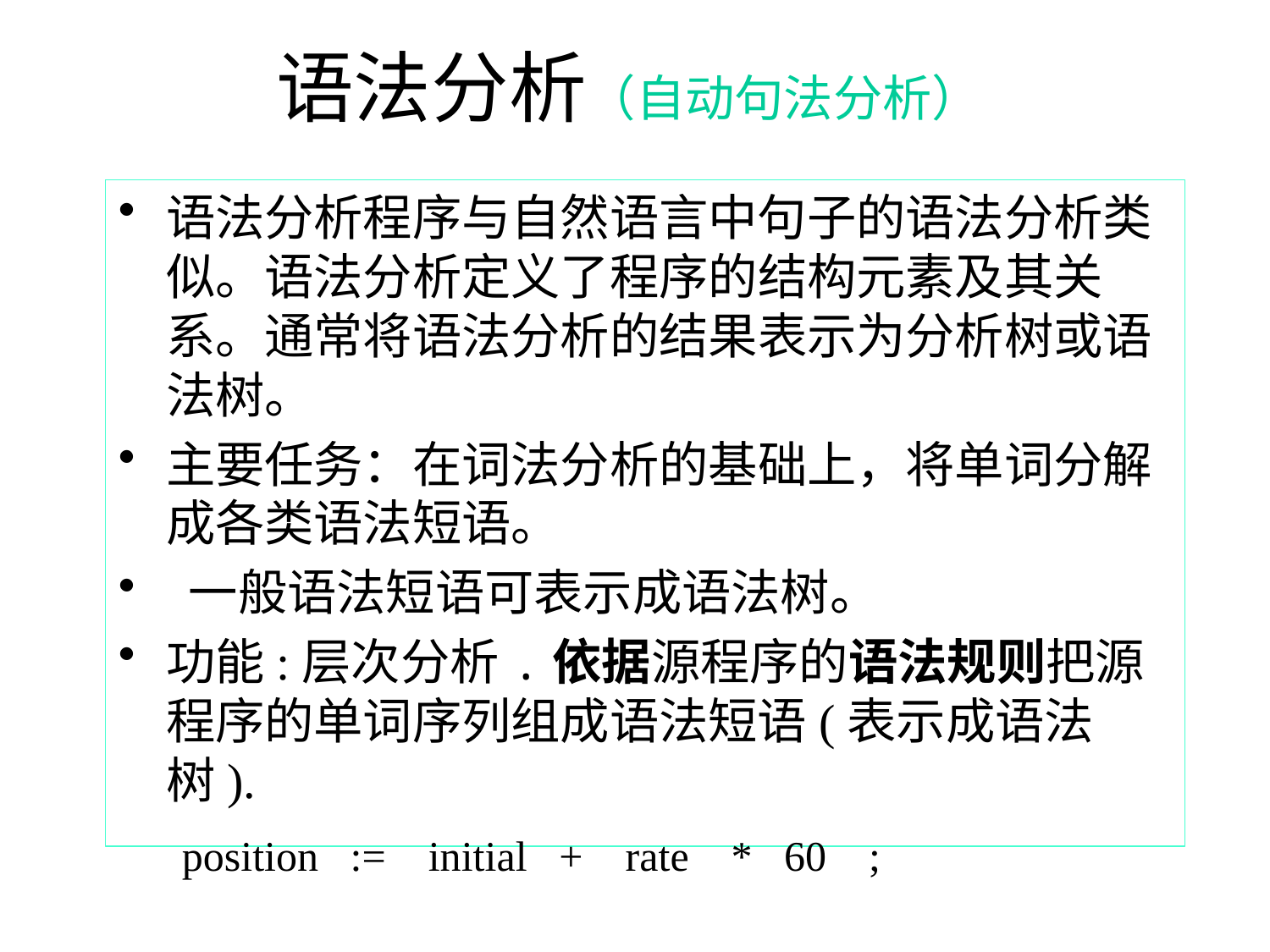

# 语法分析（自动句法分析）
语法分析程序与自然语言中句子的语法分析类似。语法分析定义了程序的结构元素及其关系。通常将语法分析的结果表示为分析树或语法树。
主要任务：在词法分析的基础上，将单词分解成各类语法短语。
 一般语法短语可表示成语法树。
功能:层次分析.依据源程序的语法规则把源程序的单词序列组成语法短语(表示成语法树).
position   :=    initial   +    rate    *   60    ;